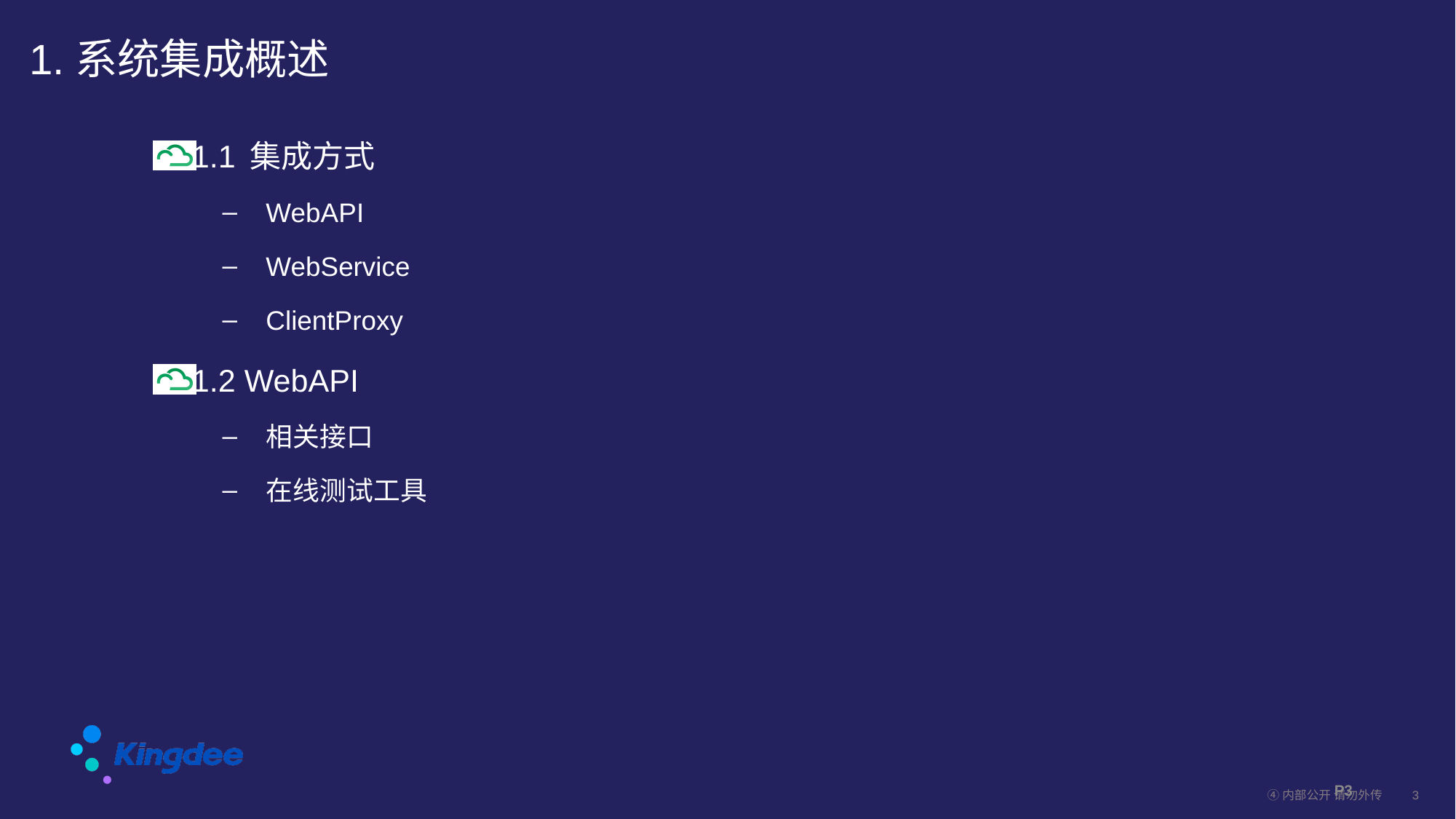

# 1.系统集成概述
1.1 集成方式
WebAPI
WebService
ClientProxy
1.2 WebAPI
相关接口
在线测试工具